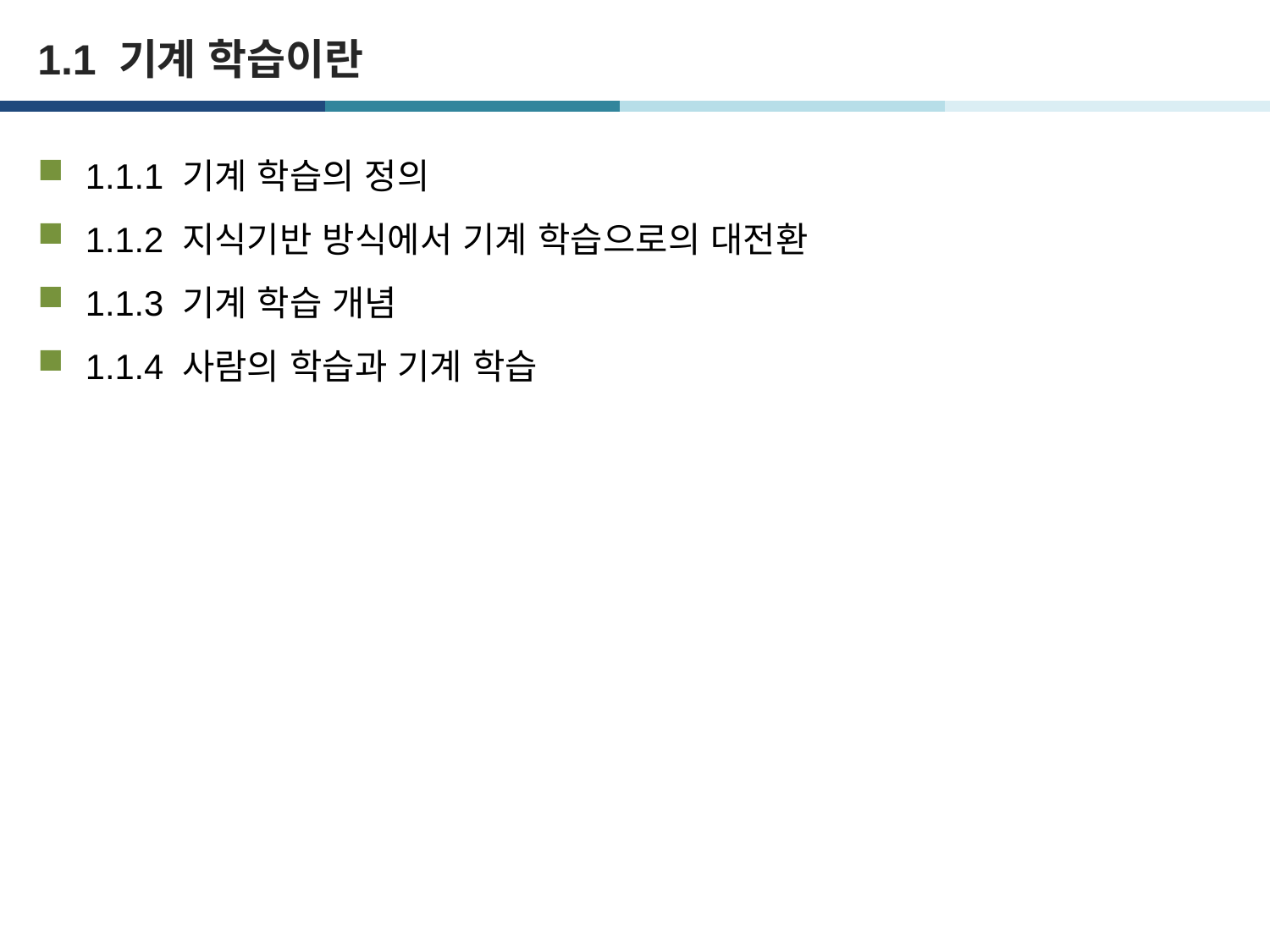

# 1.1 기계 학습이란
1.1.1 기계 학습의 정의
1.1.2 지식기반 방식에서 기계 학습으로의 대전환
1.1.3 기계 학습 개념
1.1.4 사람의 학습과 기계 학습